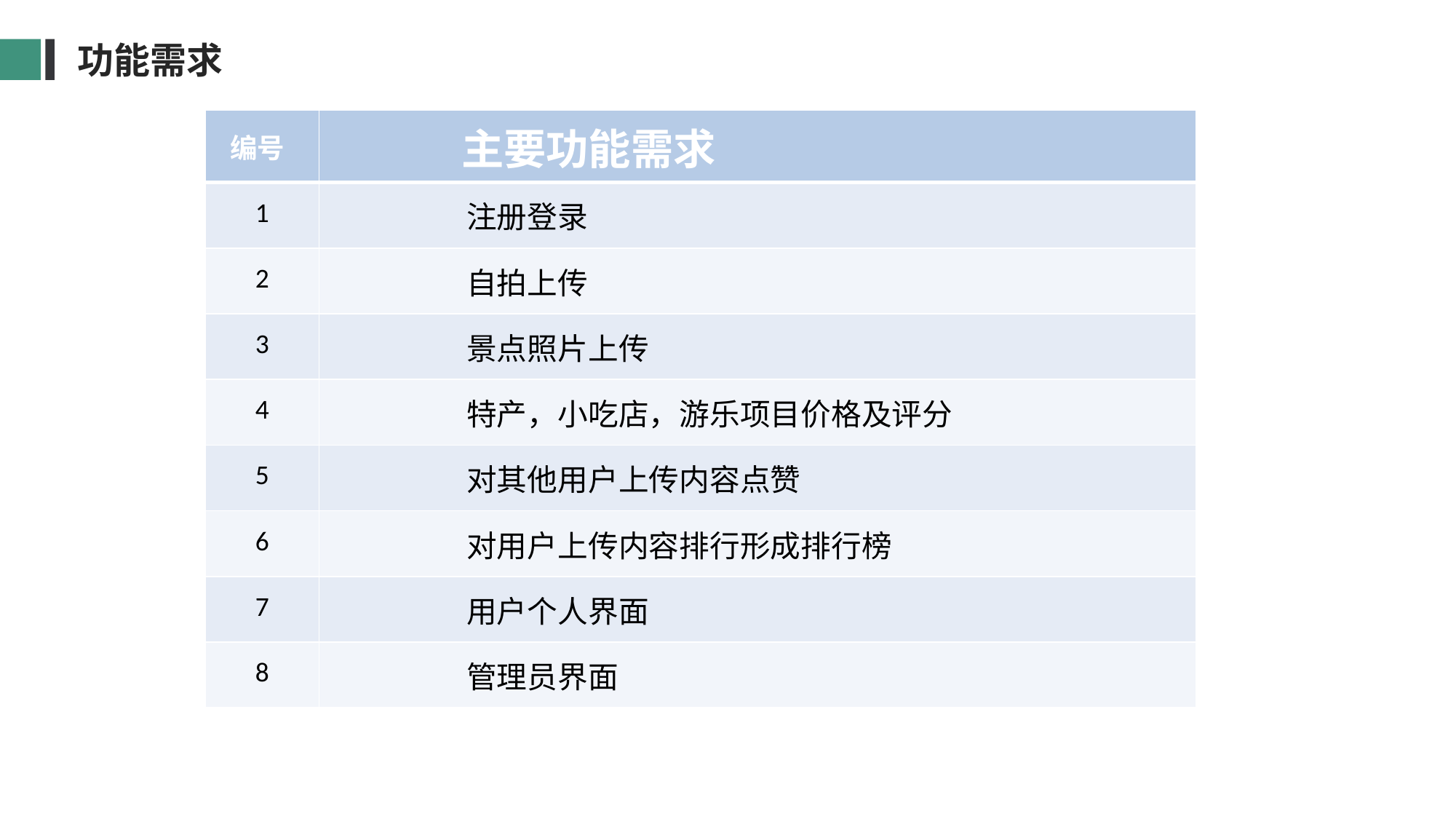

功能需求

| 编号 | 主要功能需求 |
| --- | --- |
| 1 | 注册登录 |
| 2 | 自拍上传 |
| 3 | 景点照片上传 |
| 4 | 特产，小吃店，游乐项目价格及评分 |
| 5 | 对其他用户上传内容点赞 |
| 6 | 对用户上传内容排行形成排行榜 |
| 7 | 用户个人界面 |
| 8 | 管理员界面 |